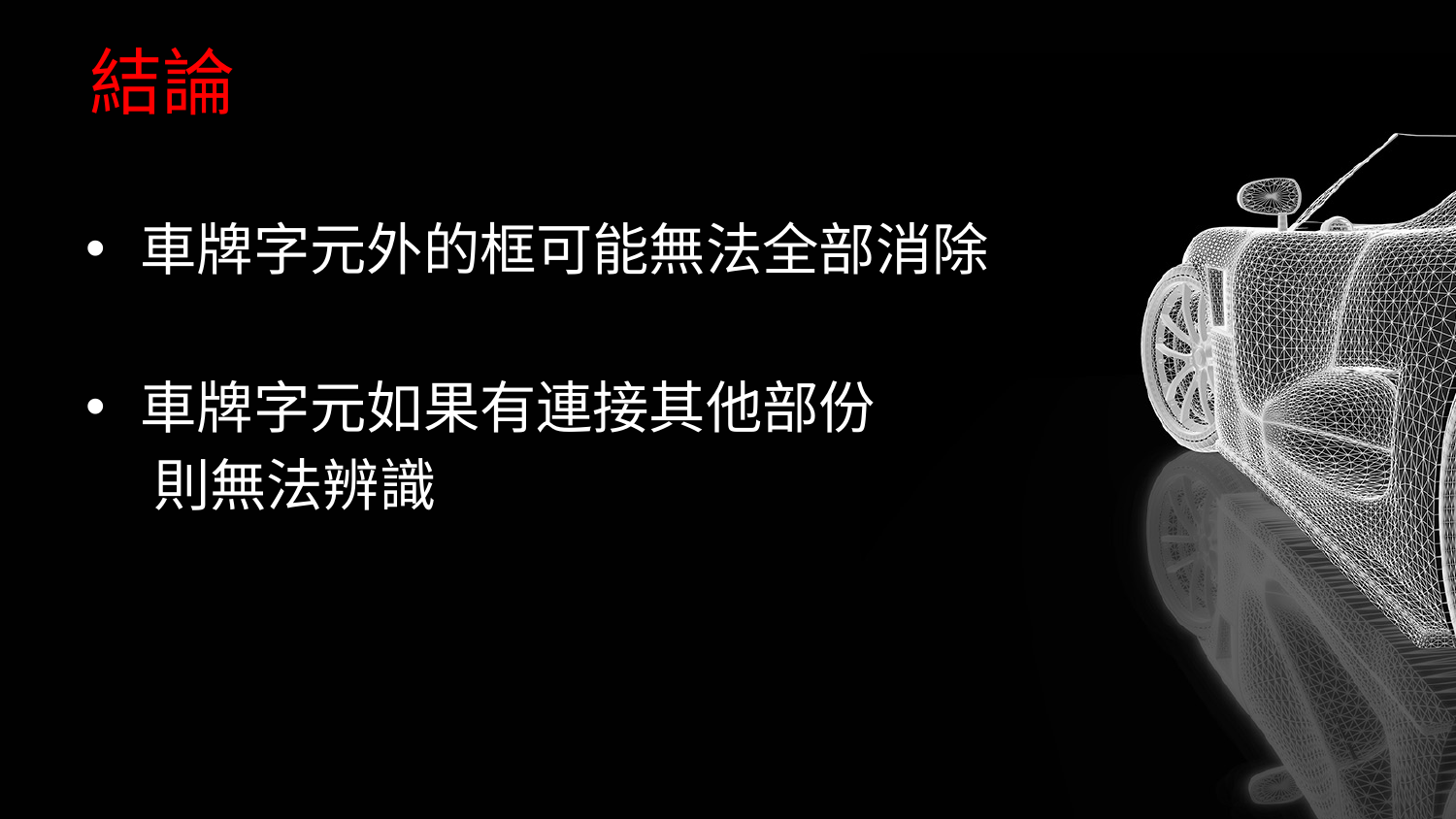

# 結論
車牌字元外的框可能無法全部消除

車牌字元如果有連接其他部份

    則無法辨識